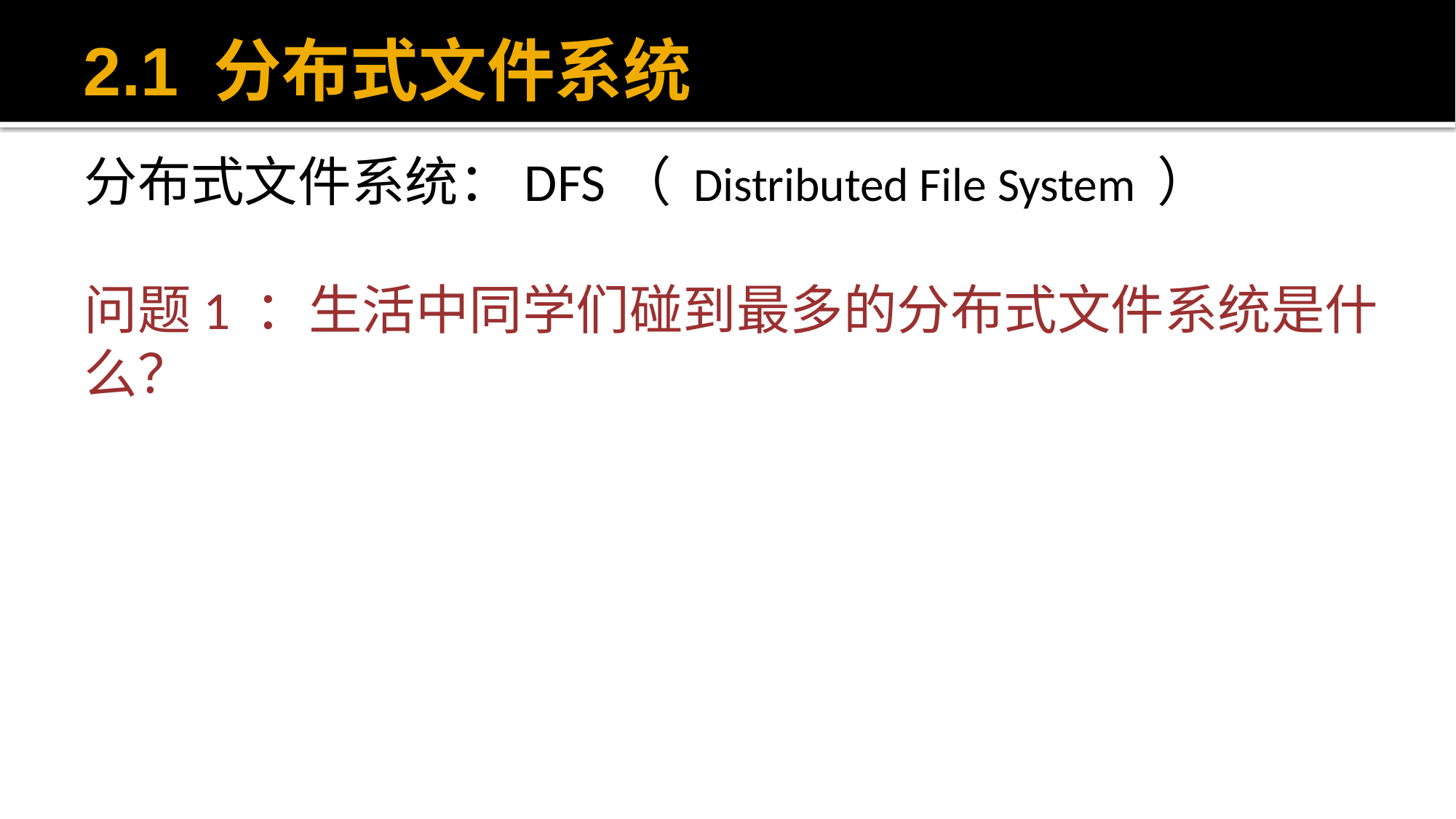

# 2.1 分布式文件系统
分布式文件系统：DFS（ Distributed File System ）

问题1 ：生活中同学们碰到最多的分布式文件系统是什么？